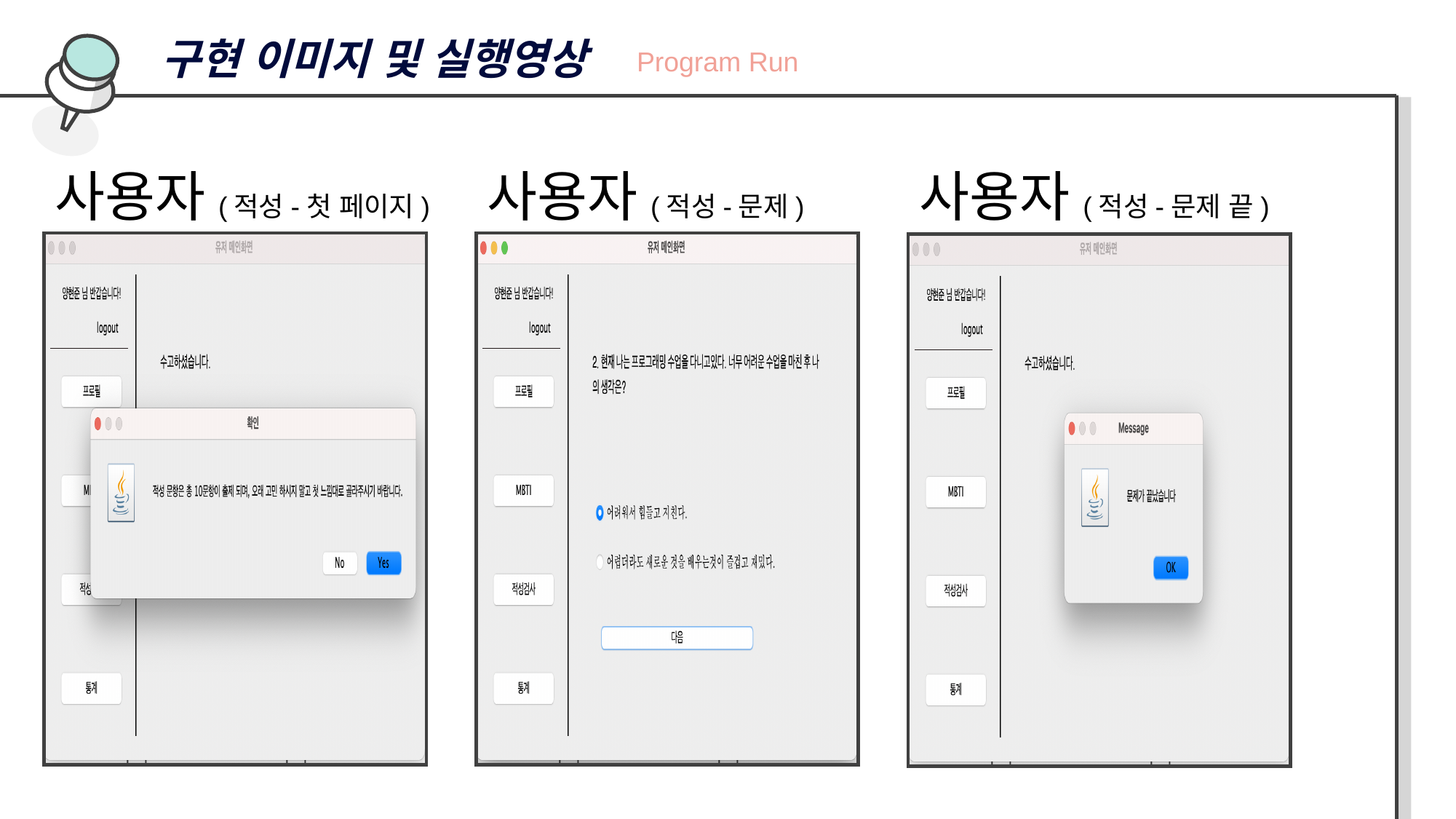

구현 이미지 및 실행영상

Program Run

사용자(적성-첫 페이지)
사용자(적성-문제)
사용자(적성-문제 끝)